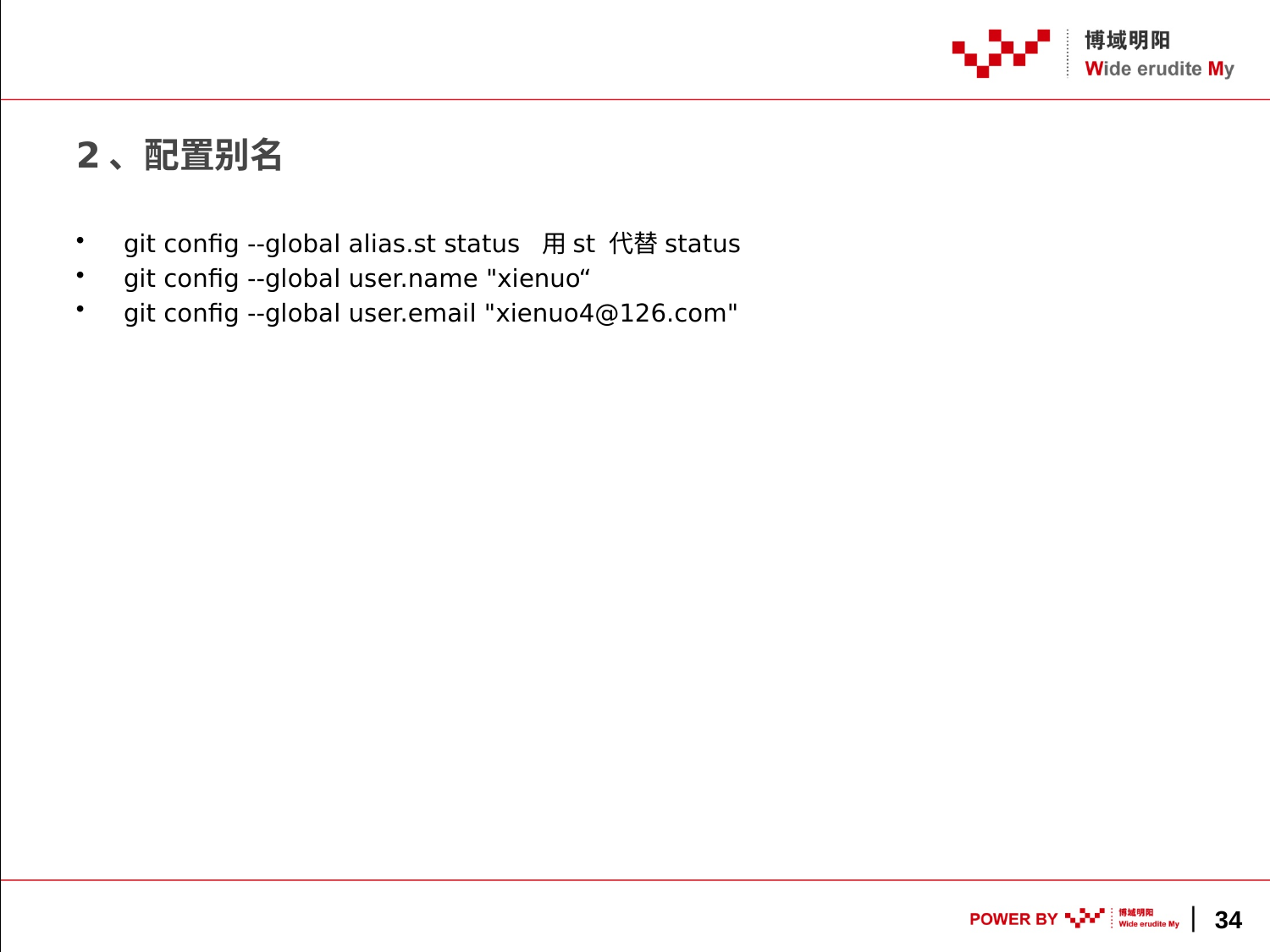

# 2、配置别名
git config --global alias.st status  用st 代替status
git config --global user.name "xienuo“
git config --global user.email "xienuo4@126.com"
34